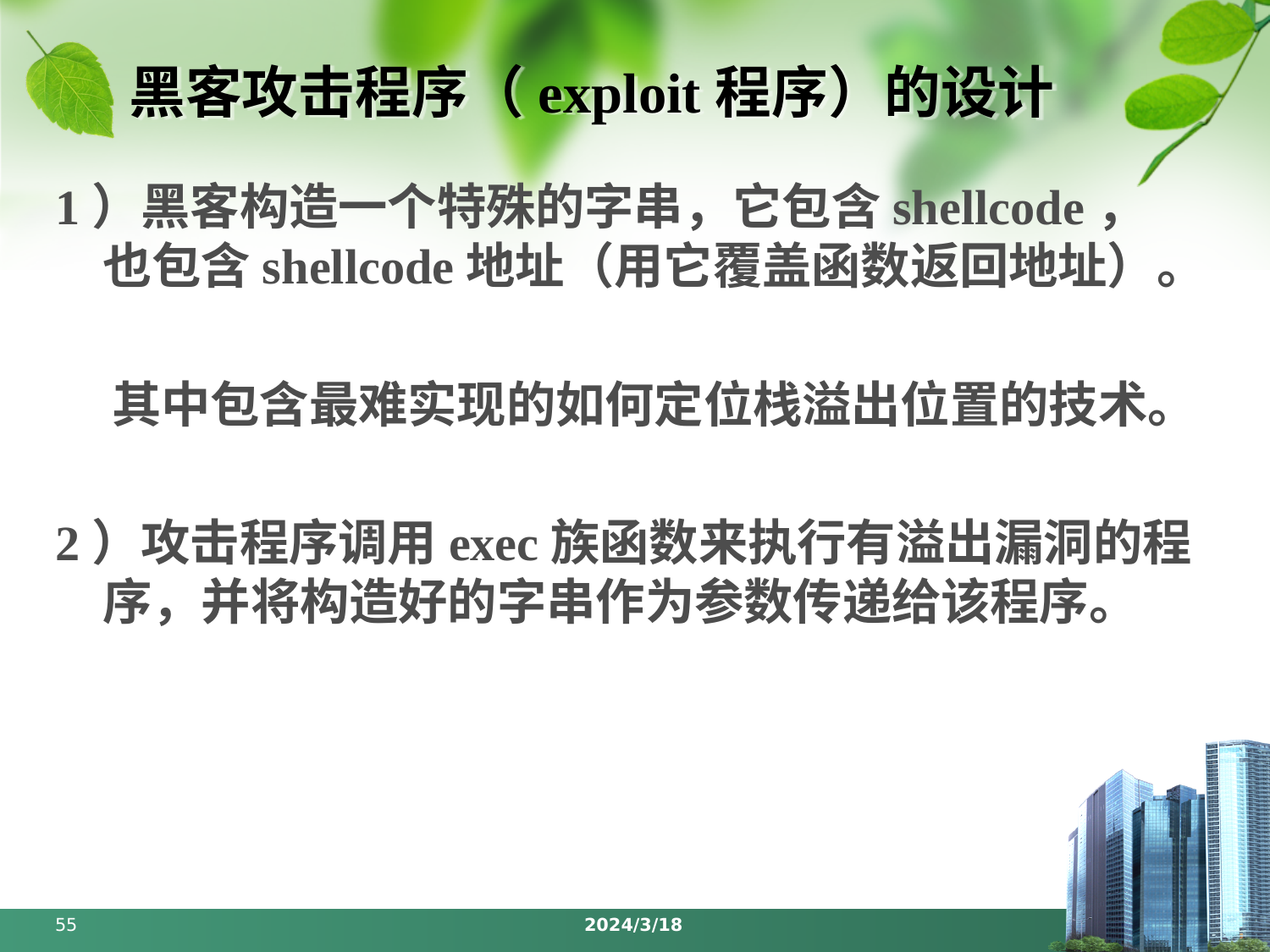

# 黑客攻击程序（exploit程序）的设计
1）黑客构造一个特殊的字串，它包含shellcode，也包含shellcode地址（用它覆盖函数返回地址）。

    其中包含最难实现的如何定位栈溢出位置的技术。

2）攻击程序调用exec族函数来执行有溢出漏洞的程序，并将构造好的字串作为参数传递给该程序。
55
2024/3/18